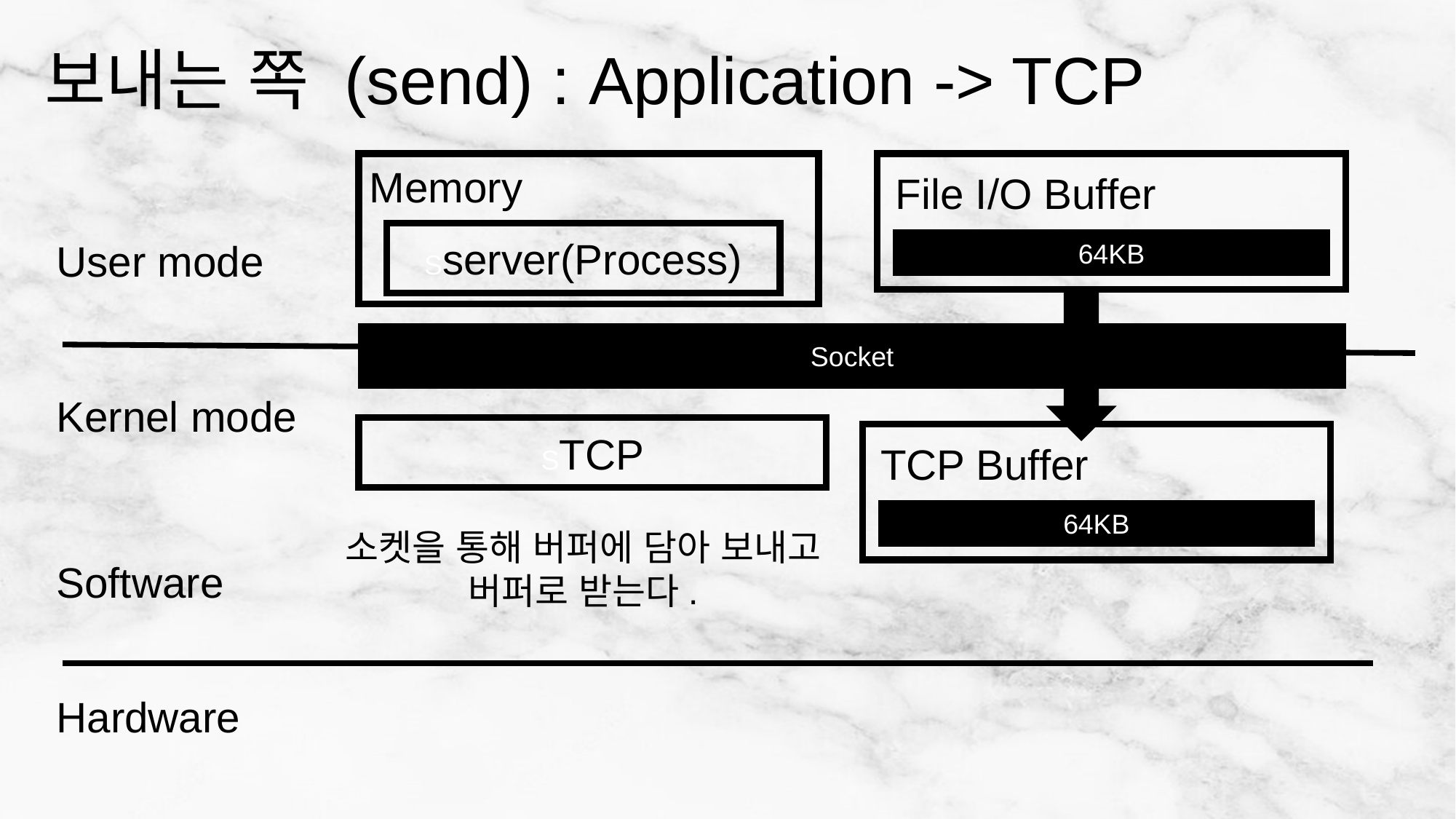

# 보내는 쪽 (send) : Application -> TCP

Memory
File I/O Buffer
Sserver(Process)
User mode
64KB

Socket
Kernel mode
STCP

TCP Buffer
64KB
소켓을 통해 버퍼에 담아 보내고 버퍼로 받는다.
Software
Hardware